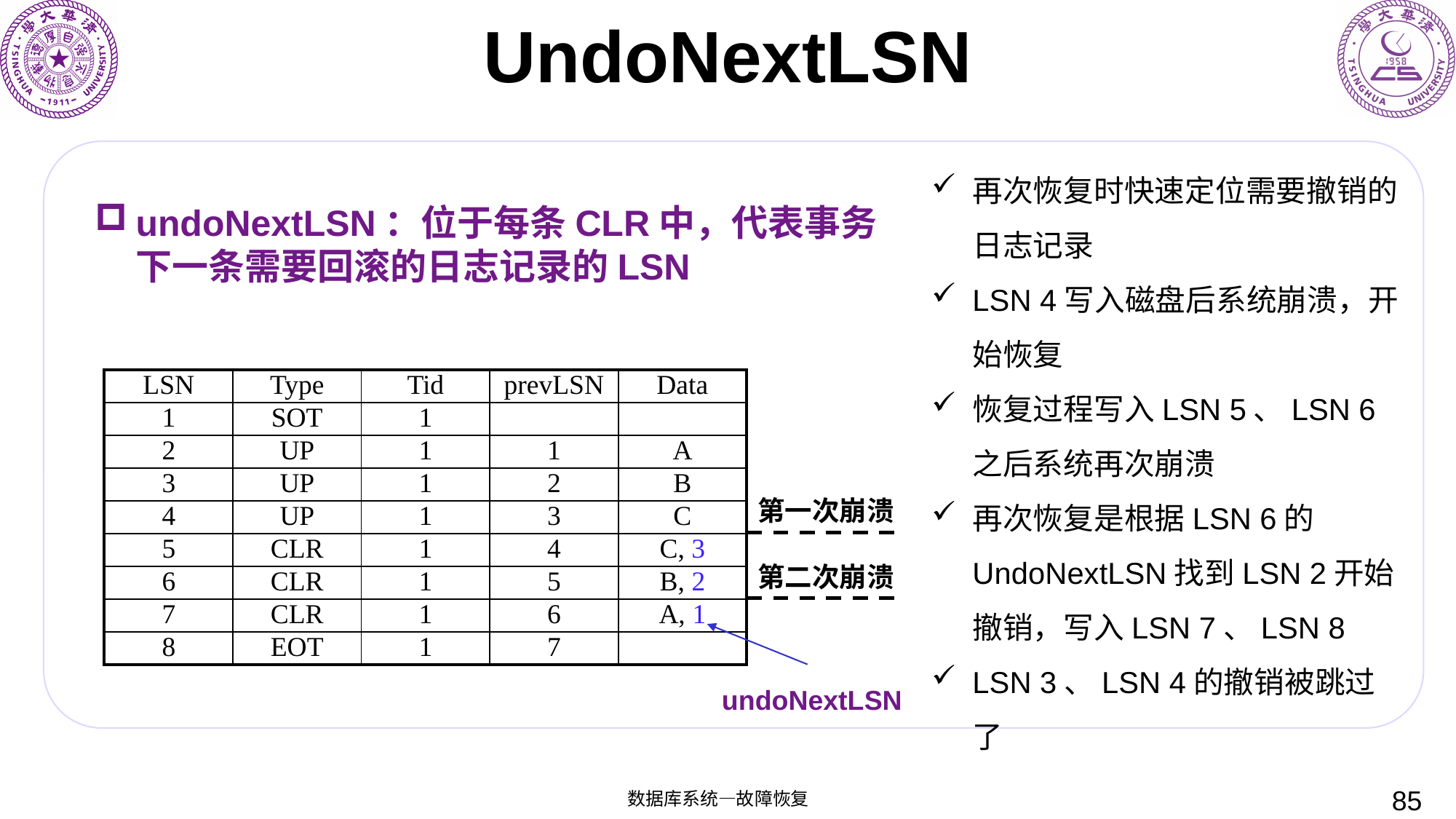

# UndoNextLSN

再次恢复时快速定位需要撤销的日志记录
LSN 4写入磁盘后系统崩溃，开始恢复
恢复过程写入LSN 5、LSN 6之后系统再次崩溃
再次恢复是根据LSN 6的UndoNextLSN找到LSN 2开始撤销，写入LSN 7、LSN 8
LSN 3、LSN 4的撤销被跳过了

undoNextLSN：位于每条CLR中，代表事务下一条需要回滚的日志记录的LSN
| LSN | Type | Tid | prevLSN | Data |
| --- | --- | --- | --- | --- |
| 1 | SOT | 1 |  |  |
| 2 | UP | 1 | 1 | A |
| 3 | UP | 1 | 2 | B |
| 4 | UP | 1 | 3 | C |
| 5 | CLR | 1 | 4 | C, 3 |
| 6 | CLR | 1 | 5 | B, 2 |
| 7 | CLR | 1 | 6 | A, 1 |
| 8 | EOT | 1 | 7 |  |
第一次崩溃
第二次崩溃
undoNextLSN
85
数据库系统—故障恢复